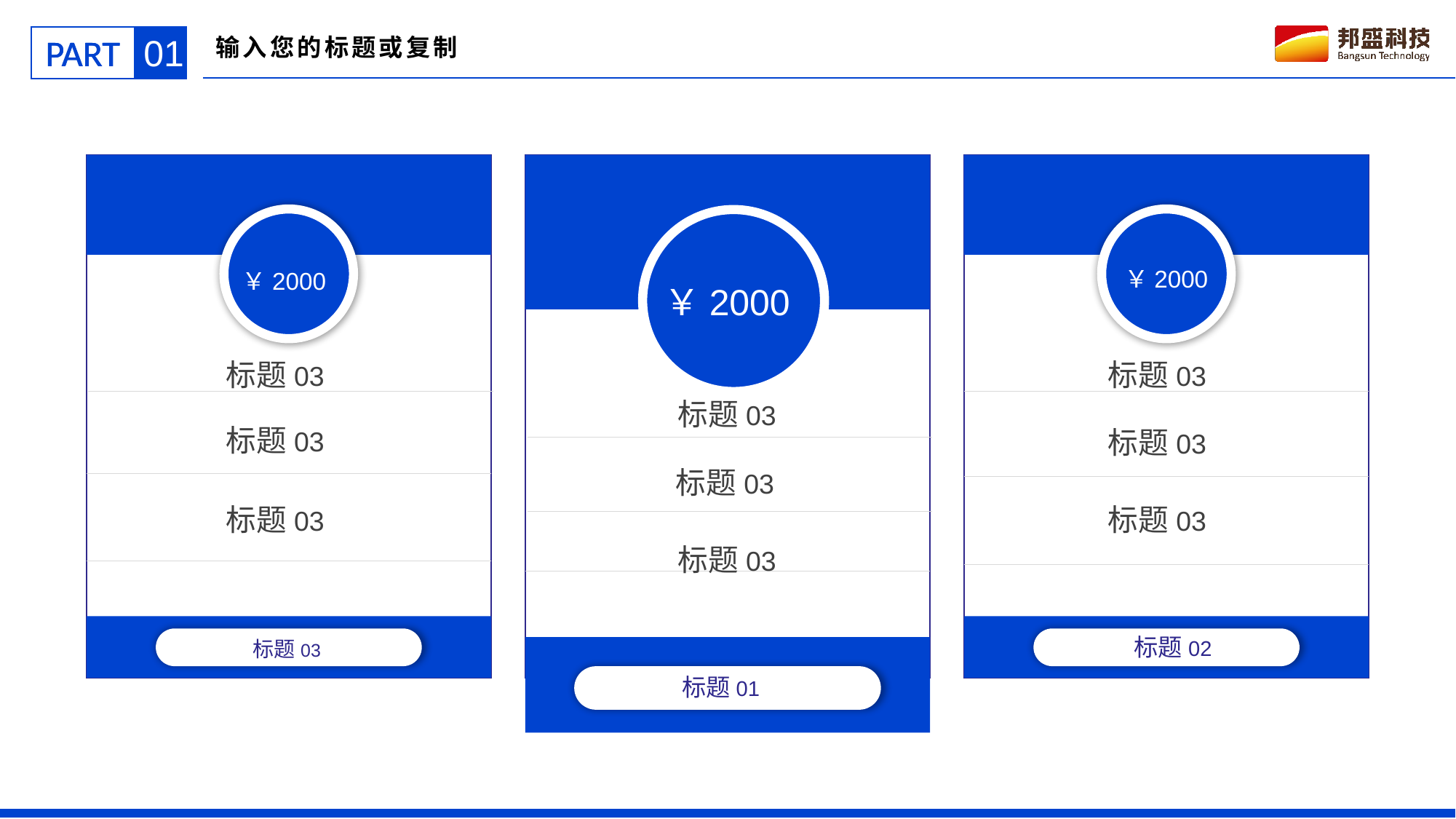

01
PART
输入您的标题或复制

￥2000
￥2000
￥2000
标题03
标题03
标题03
标题03
标题03
标题03
标题03
标题03
标题03

标题02

标题03

标题01